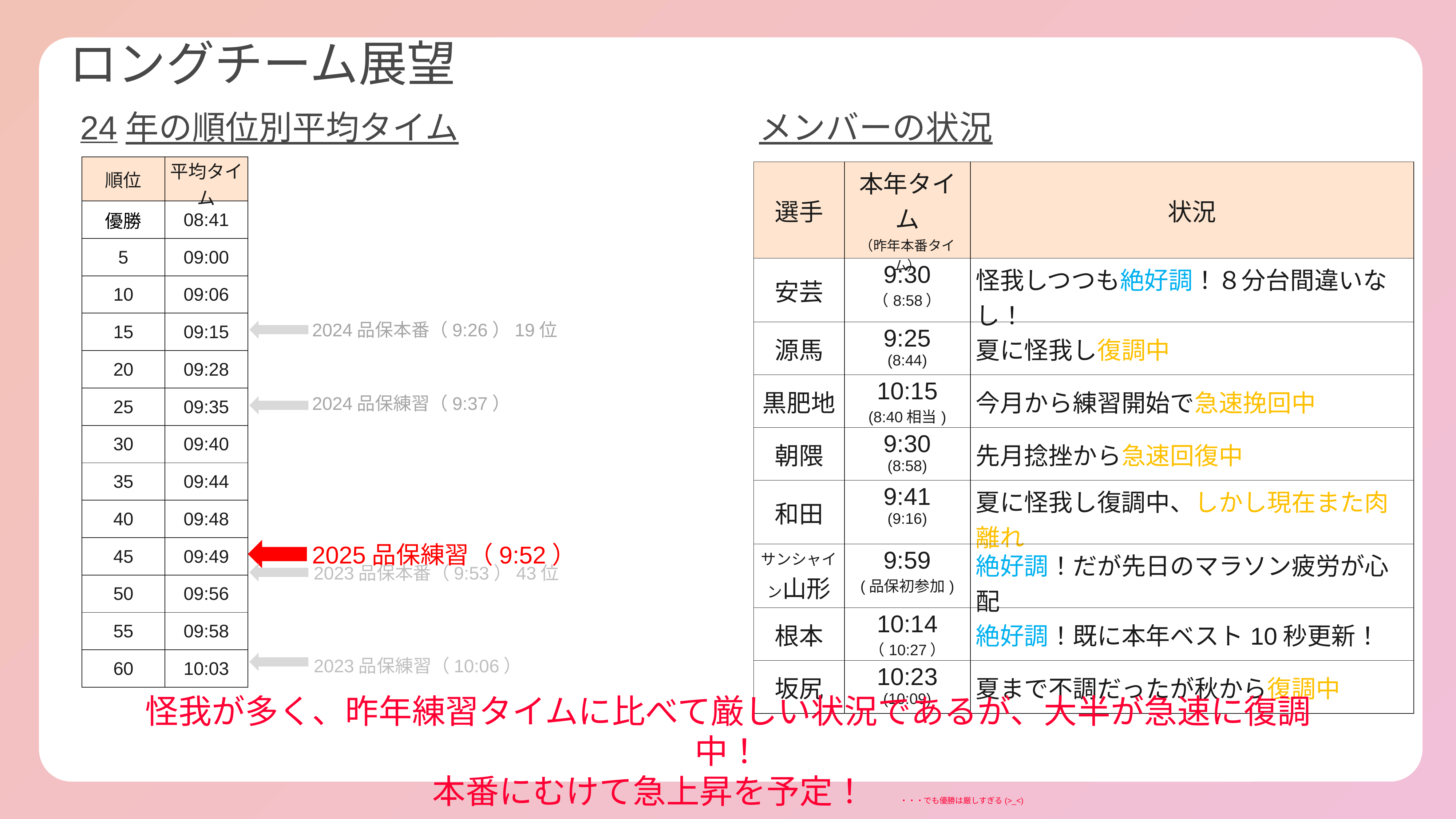

ロングチーム展望
24年の順位別平均タイム
メンバーの状況
| 順位 | 平均タイム |
| --- | --- |
| 優勝 | 08:41 |
| 5 | 09:00 |
| 10 | 09:06 |
| 15 | 09:15 |
| 20 | 09:28 |
| 25 | 09:35 |
| 30 | 09:40 |
| 35 | 09:44 |
| 40 | 09:48 |
| 45 | 09:49 |
| 50 | 09:56 |
| 55 | 09:58 |
| 60 | 10:03 |
| 選手 | 本年タイム （昨年本番タイム） | 状況 |
| --- | --- | --- |
| 安芸 | 9:30 （8:58） | 怪我しつつも絶好調！８分台間違いなし！ |
| 源馬 | 9:25 (8:44) | 夏に怪我し復調中 |
| 黒肥地 | 10:15 (8:40相当) | 今月から練習開始で急速挽回中 |
| 朝隈 | 9:30 (8:58) | 先月捻挫から急速回復中 |
| 和田 | 9:41 (9:16) | 夏に怪我し復調中、しかし現在また肉離れ |
| サンシャイン山形 | 9:59 (品保初参加) | 絶好調！だが先日のマラソン疲労が心配 |
| 根本 | 10:14 （10:27） | 絶好調！既に本年ベスト10秒更新！ |
| 坂尻 | 10:23 (10:09) | 夏まで不調だったが秋から復調中 |
2024品保本番（9:26）19位

2024品保練習（9:37）

2025品保練習（9:52）

2023品保本番（9:53）43位

2023品保練習（10:06）

怪我が多く、昨年練習タイムに比べて厳しい状況であるが、大半が急速に復調中！
本番にむけて急上昇を予定！　・・・でも優勝は厳しすぎる(>_<)